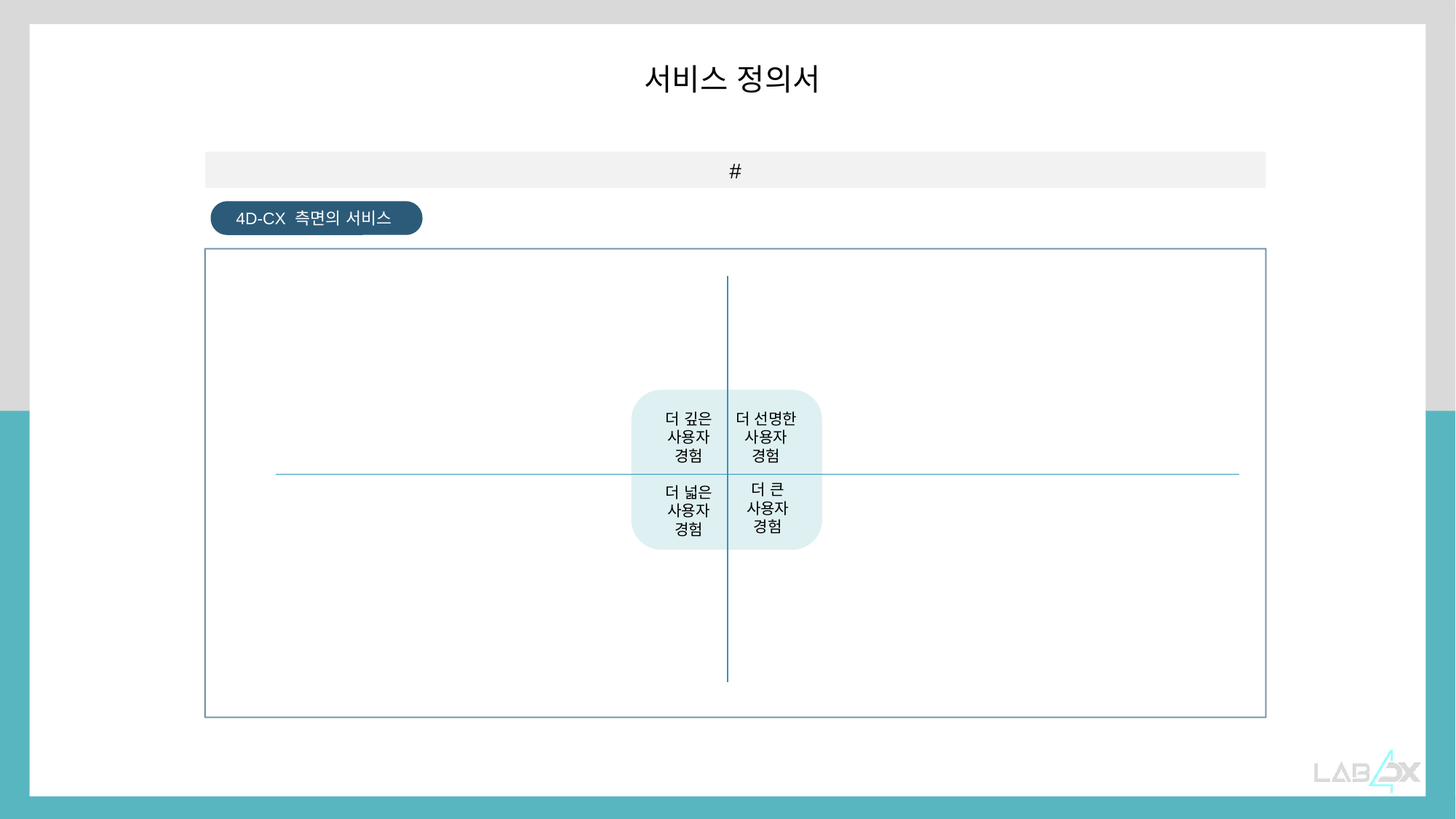

서비스 정의서
#
4D-CX 측면의 서비스

더 깊은
사용자
경험
더 선명한
사용자
경험
더 큰
사용자
경험
더 넓은
사용자
경험